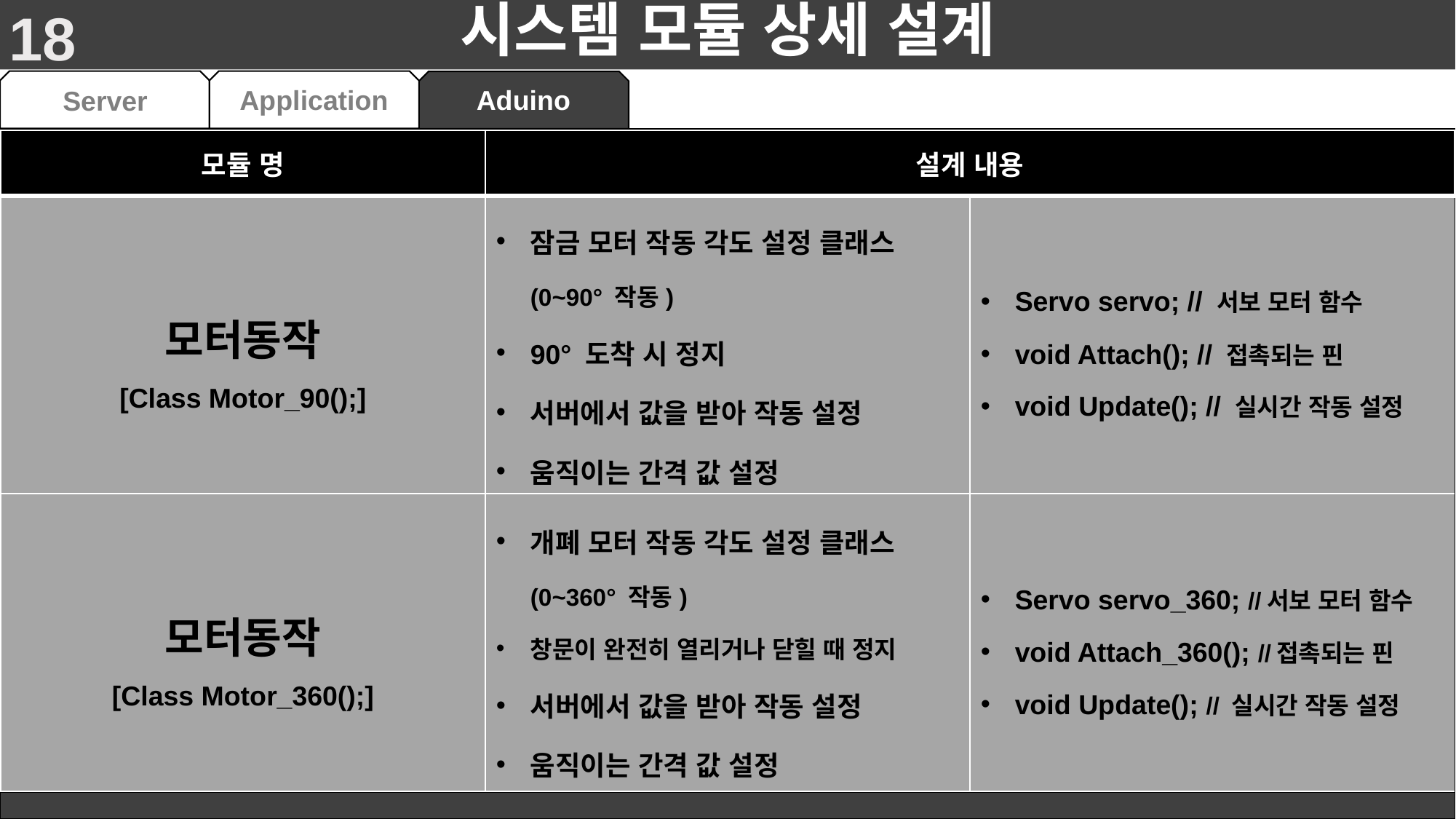

18
# 시스템 모듈 상세 설계

Application
Aduino
Server

| 모듈 명 | 설계 내용 |  |
| --- | --- | --- |
| 모터동작 [Class Motor\_90();] | 잠금 모터 작동 각도 설정 클래스(0~90° 작동) 90° 도착 시 정지 서버에서 값을 받아 작동 설정 움직이는 간격 값 설정 | Servo servo; // 서보 모터 함수 void Attach(); // 접촉되는 핀 void Update(); // 실시간 작동 설정 |
| 모터동작 [Class Motor\_360();] | 개폐 모터 작동 각도 설정 클래스(0~360° 작동) 창문이 완전히 열리거나 닫힐 때 정지 서버에서 값을 받아 작동 설정 움직이는 간격 값 설정 | Servo servo\_360; //서보 모터 함수 void Attach\_360(); //접촉되는 핀 void Update(); // 실시간 작동 설정 |